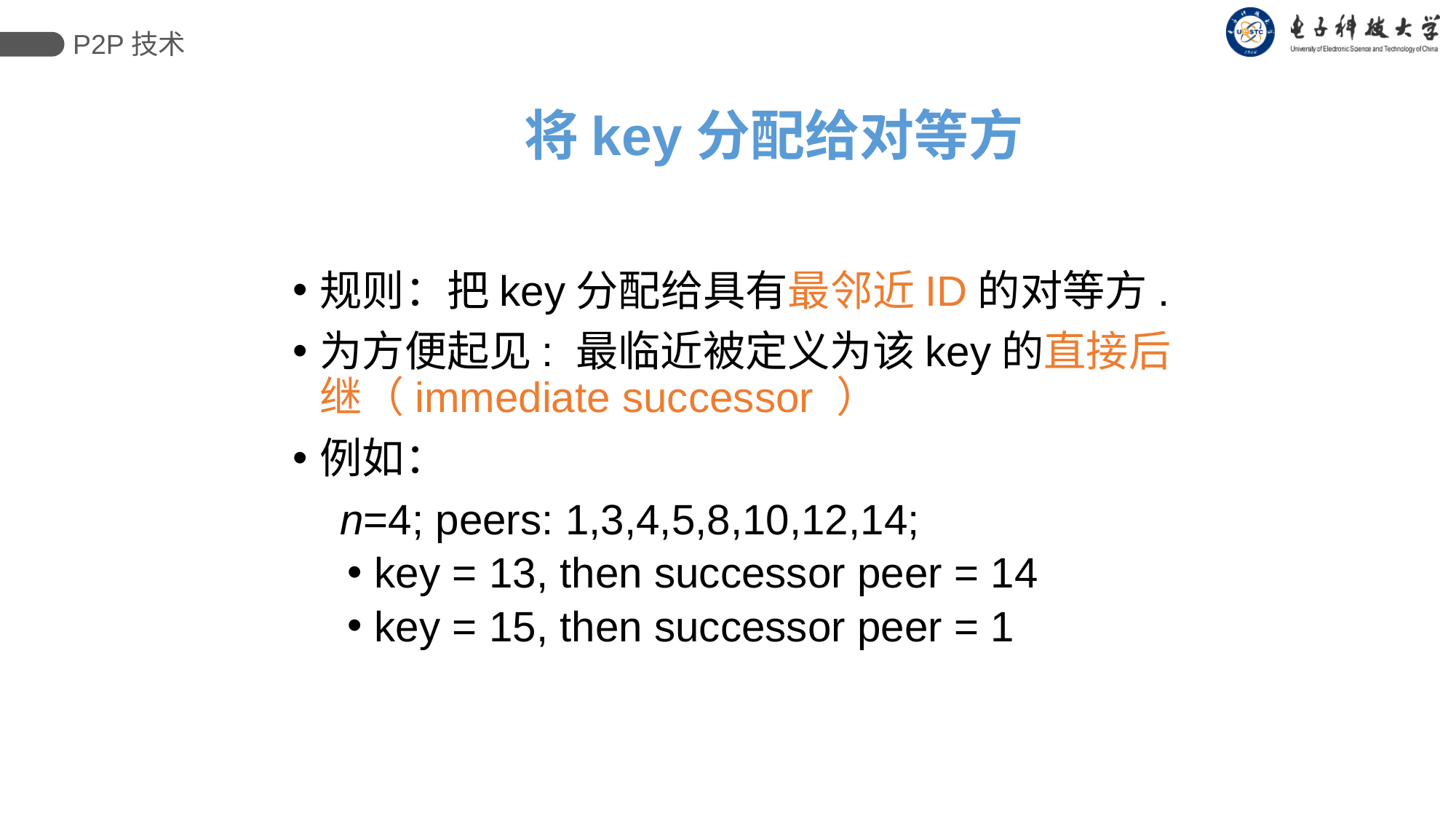

P2P技术
# 将key分配给对等方
规则：把key分配给具有最邻近ID的对等方.
为方便起见: 最临近被定义为该key的直接后继（immediate successor ）
例如：
    n=4; peers: 1,3,4,5,8,10,12,14;
key = 13, then successor peer = 14
key = 15, then successor peer = 1